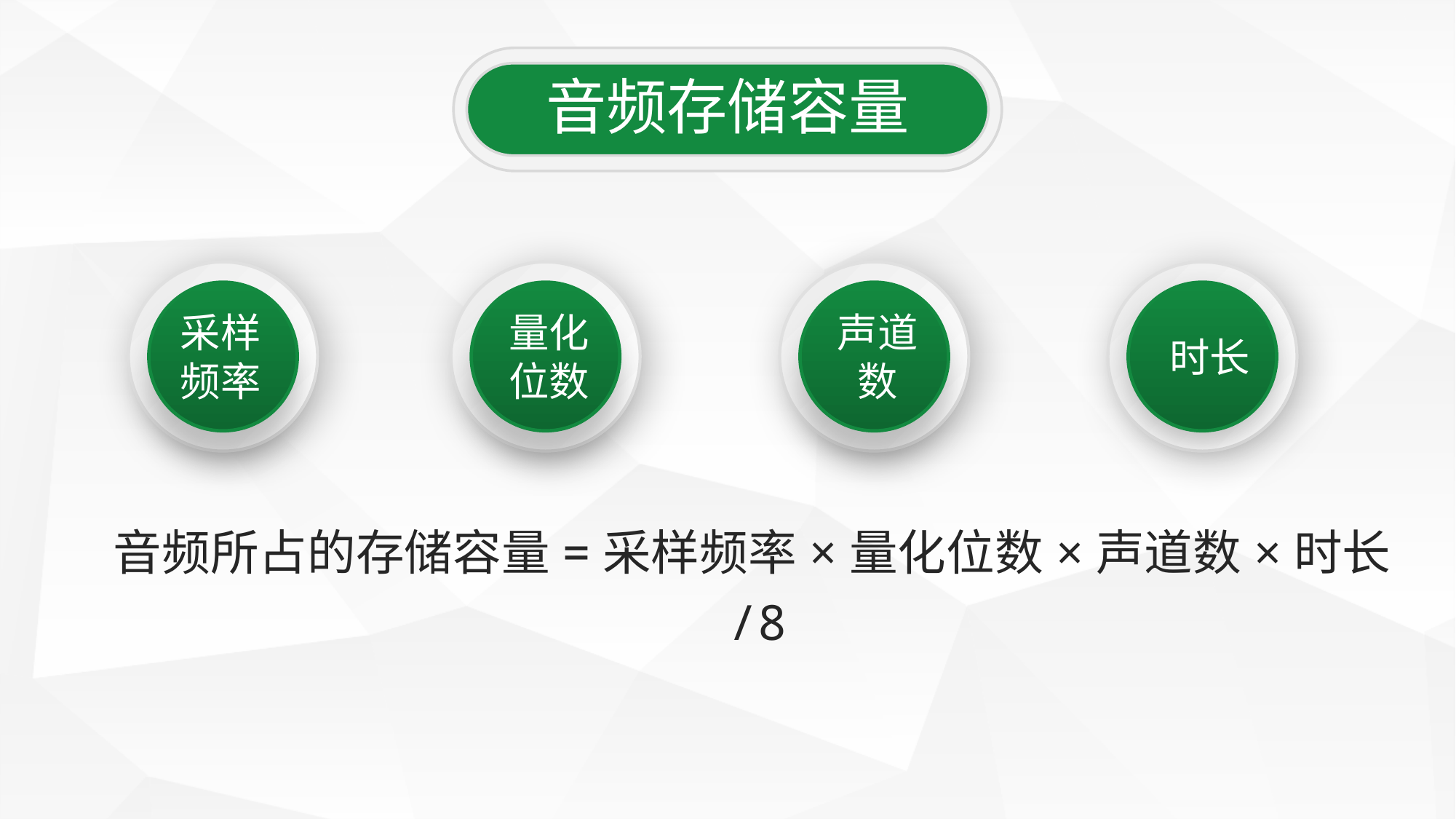

音频存储容量

采样
频率

量化
位数

声道
数

时长
音频所占的存储容量=采样频率×量化位数×声道数×时长/8